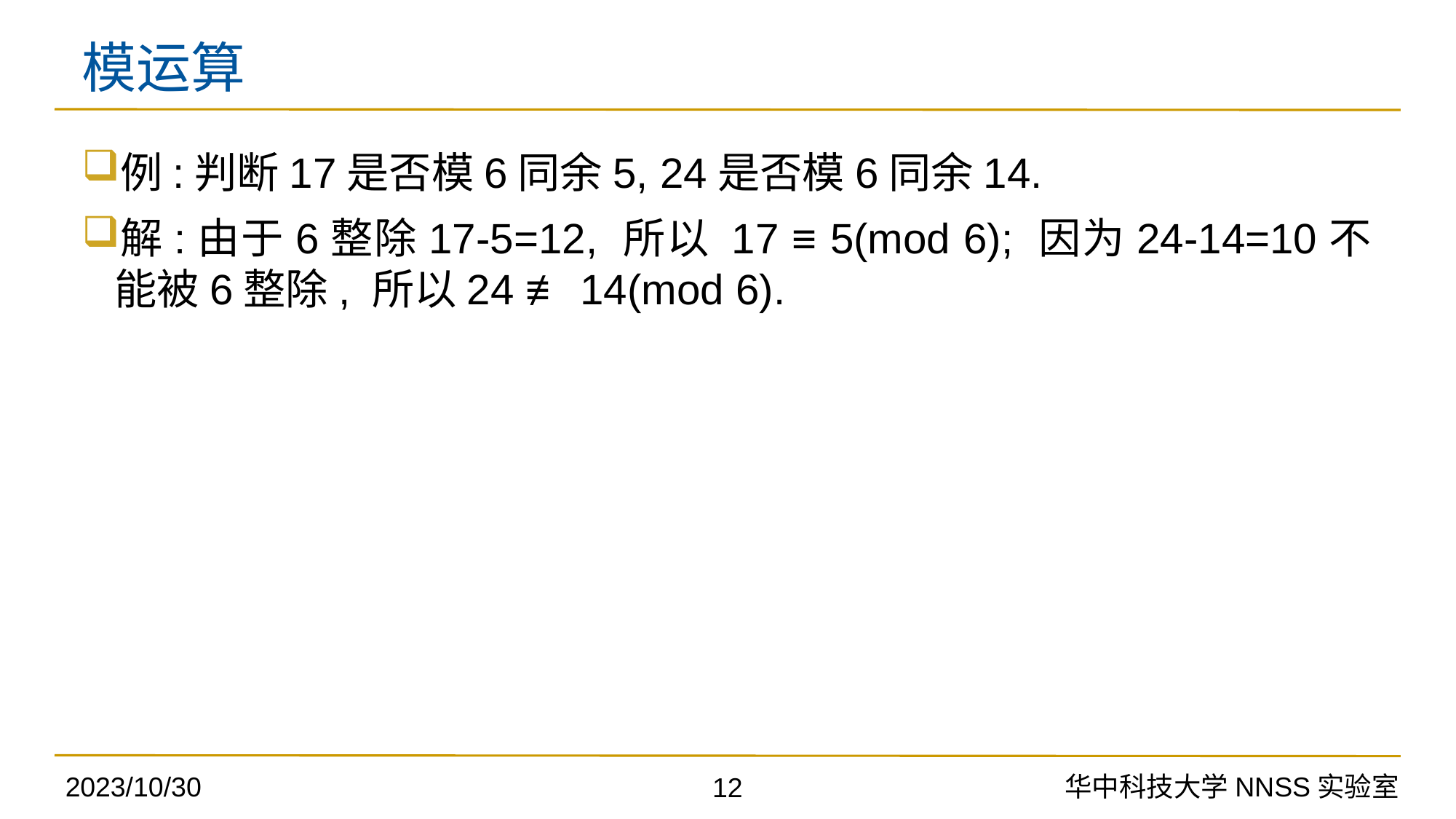

# 模运算
例:判断17是否模6同余5, 24是否模6同余14.
解:由于6整除17-5=12, 所以 17 ≡ 5(mod 6); 因为24-14=10不能被6整除, 所以24 ≢ 14(mod 6).
2023/10/30
华中科技大学NNSS实验室
12